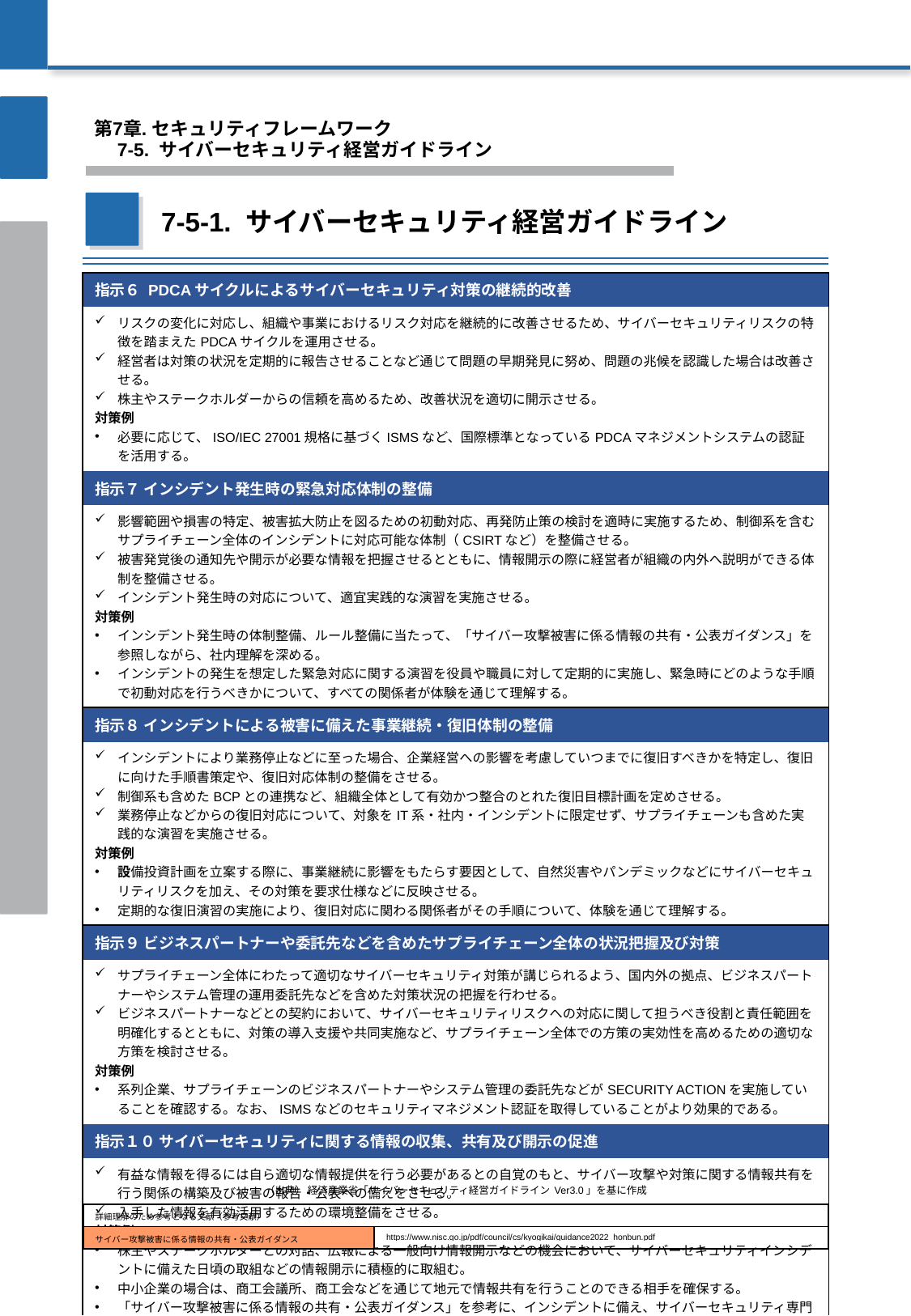

第7章. セキュリティフレームワーク
　7-5. サイバーセキュリティ経営ガイドライン
7-5-1. サイバーセキュリティ経営ガイドライン
| 指示６ PDCAサイクルによるサイバーセキュリティ対策の継続的改善 |
| --- |
| リスクの変化に対応し、組織や事業におけるリスク対応を継続的に改善させるため、サイバーセキュリティリスクの特徴を踏まえたPDCAサイクルを運用させる。 経営者は対策の状況を定期的に報告させることなど通じて問題の早期発見に努め、問題の兆候を認識した場合は改善させる。 株主やステークホルダーからの信頼を高めるため、改善状況を適切に開示させる。 対策例 必要に応じて、ISO/IEC 27001規格に基づくISMSなど、国際標準となっているPDCAマネジメントシステムの認証を活用する。 |
| 指示７ インシデント発生時の緊急対応体制の整備 |
| 影響範囲や損害の特定、被害拡大防止を図るための初動対応、再発防止策の検討を適時に実施するため、制御系を含むサプライチェーン全体のインシデントに対応可能な体制（CSIRTなど）を整備させる。 被害発覚後の通知先や開示が必要な情報を把握させるとともに、情報開示の際に経営者が組織の内外へ説明ができる体制を整備させる。 インシデント発生時の対応について、適宜実践的な演習を実施させる。 対策例 インシデント発生時の体制整備、ルール整備に当たって、「サイバー攻撃被害に係る情報の共有・公表ガイダンス」を参照しながら、社内理解を深める。 インシデントの発生を想定した緊急対応に関する演習を役員や職員に対して定期的に実施し、緊急時にどのような手順で初動対応を行うべきかについて、すべての関係者が体験を通じて理解する。 |
| 指示８ インシデントによる被害に備えた事業継続・復旧体制の整備 |
| インシデントにより業務停止などに至った場合、企業経営への影響を考慮していつまでに復旧すべきかを特定し、復旧に向けた手順書策定や、復旧対応体制の整備をさせる。 制御系も含めたBCPとの連携など、組織全体として有効かつ整合のとれた復旧目標計画を定めさせる。 業務停止などからの復旧対応について、対象をIT系・社内・インシデントに限定せず、サプライチェーンも含めた実践的な演習を実施させる。 対策例 設備投資計画を立案する際に、事業継続に影響をもたらす要因として、自然災害やパンデミックなどにサイバーセキュリティリスクを加え、その対策を要求仕様などに反映させる。 定期的な復旧演習の実施により、復旧対応に関わる関係者がその手順について、体験を通じて理解する。 |
| 指示９ ビジネスパートナーや委託先などを含めたサプライチェーン全体の状況把握及び対策 |
| サプライチェーン全体にわたって適切なサイバーセキュリティ対策が講じられるよう、国内外の拠点、ビジネスパートナーやシステム管理の運用委託先などを含めた対策状況の把握を行わせる。 ビジネスパートナーなどとの契約において、サイバーセキュリティリスクへの対応に関して担うべき役割と責任範囲を明確化するとともに、対策の導入支援や共同実施など、サプライチェーン全体での方策の実効性を高めるための適切な方策を検討させる。 対策例 系列企業、サプライチェーンのビジネスパートナーやシステム管理の委託先などがSECURITY ACTIONを実施していることを確認する。なお、ISMSなどのセキュリティマネジメント認証を取得していることがより効果的である。 |
| 指示１０ サイバーセキュリティに関する情報の収集、共有及び開示の促進 |
| 有益な情報を得るには自ら適切な情報提供を行う必要があるとの自覚のもと、サイバー攻撃や対策に関する情報共有を行う関係の構築及び被害の報告・公表への備えをさせる。 入手した情報を有効活用するための環境整備をさせる。 対策例 株主やステークホルダーとの対話、広報による一般向け情報開示などの機会において、サイバーセキュリティインシデントに備えた日頃の取組などの情報開示に積極的に取組む。 中小企業の場合は、商工会議所、商工会などを通じて地元で情報共有を行うことのできる相手を確保する。 「サイバー攻撃被害に係る情報の共有・公表ガイダンス」を参考に、インシデントに備え、サイバーセキュリティ専門組織との情報共有や被害に係る情報の公表を行うに当たっての観点について、あらかじめ理解しておく。 |
（出典） 経済産業省「サイバーセキュリティ経営ガイドライン Ver3.0」を基に作成
| 詳細理解のため参考となる文献（参考文献） |  |
| --- | --- |
| サイバー攻撃被害に係る情報の共有・公表ガイダンス | https://www.nisc.go.jp/pdf/council/cs/kyogikai/guidance2022\_honbun.pdf |
第7章 – 27